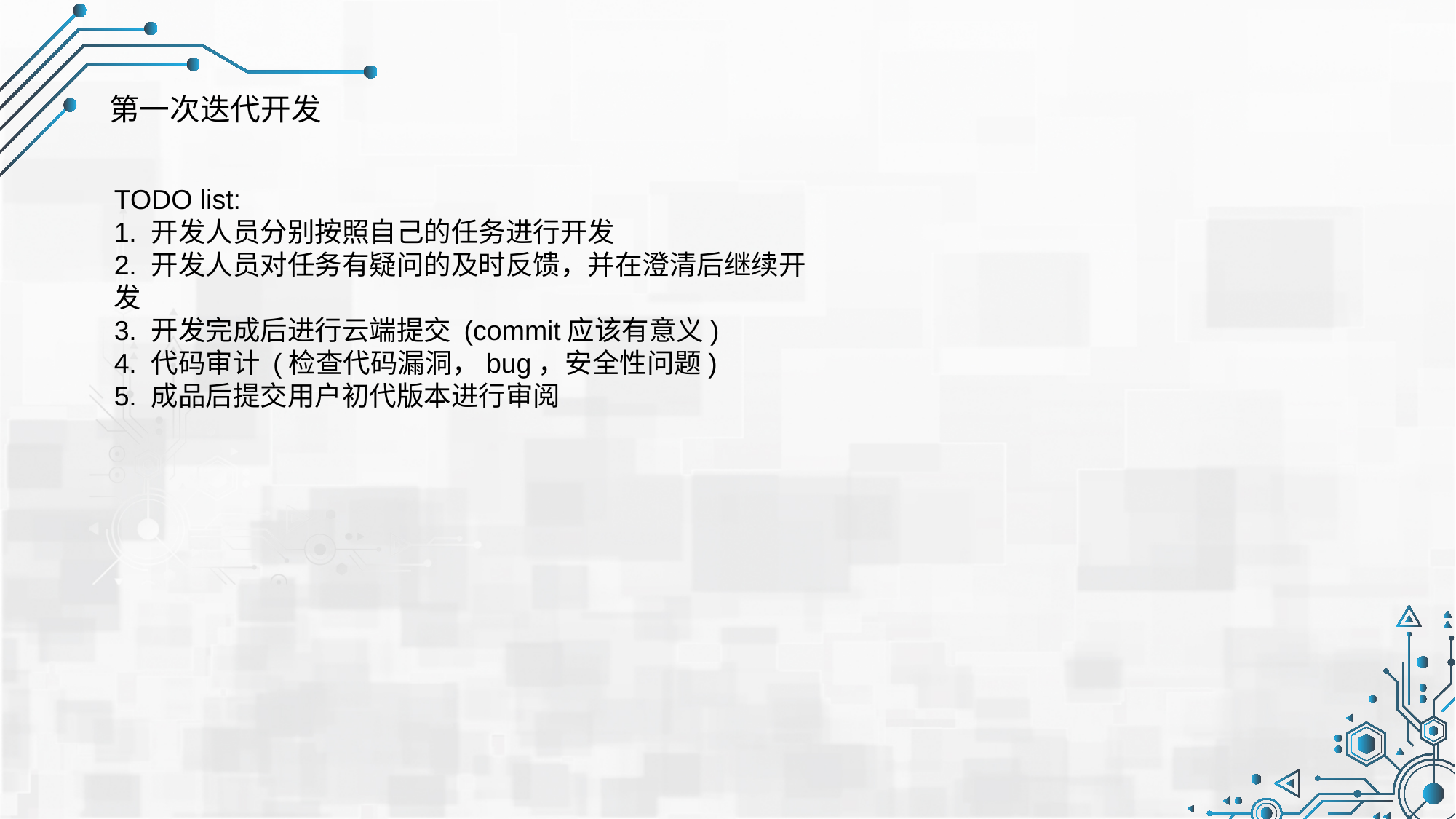

第一次迭代开发
TODO list:
1. 开发人员分别按照自己的任务进行开发
2. 开发人员对任务有疑问的及时反馈，并在澄清后继续开发
3. 开发完成后进行云端提交 (commit应该有意义)
4. 代码审计 (检查代码漏洞，bug，安全性问题)
5. 成品后提交用户初代版本进行审阅